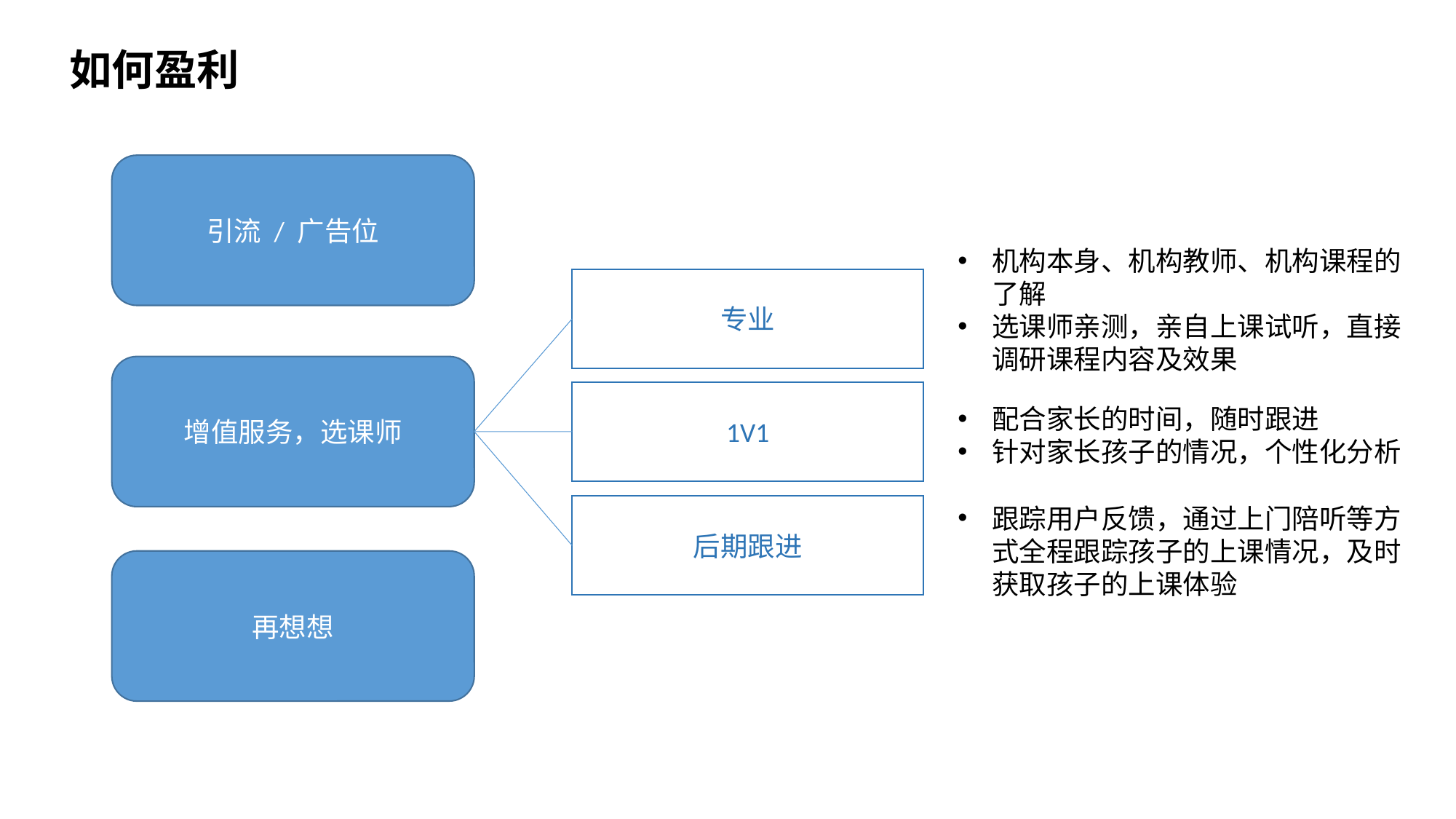

如何盈利
引流 / 广告位
机构本身、机构教师、机构课程的了解
选课师亲测，亲自上课试听，直接调研课程内容及效果
专业
增值服务，选课师
1V1
配合家长的时间，随时跟进
针对家长孩子的情况，个性化分析
后期跟进
跟踪用户反馈，通过上门陪听等方式全程跟踪孩子的上课情况，及时获取孩子的上课体验

再想想